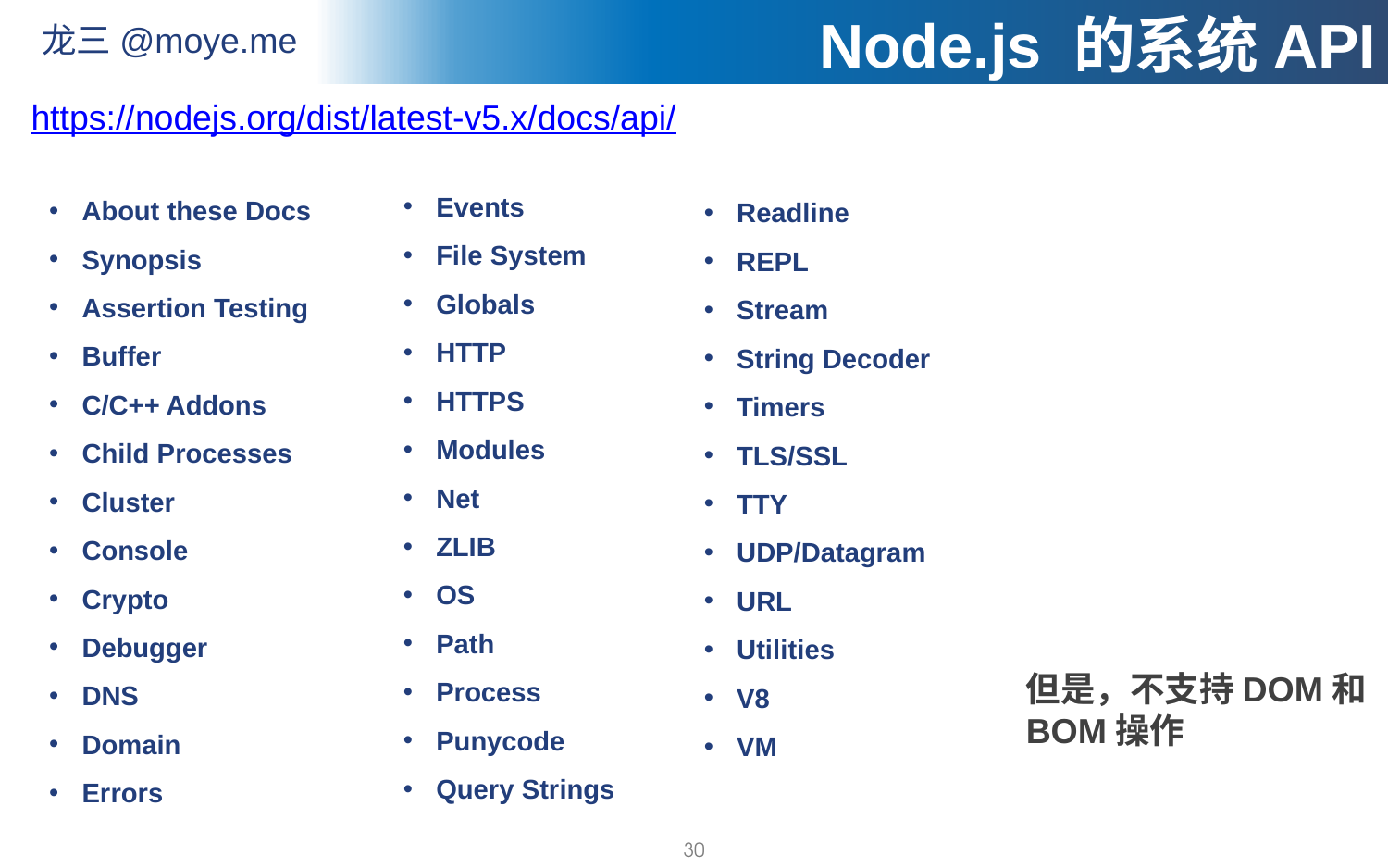

Node.js 的系统API
https://nodejs.org/dist/latest-v5.x/docs/api/

Events
File System
Globals
HTTP
HTTPS
Modules
Net
ZLIB
OS
Path
Process
Punycode
Query Strings

About these Docs
Synopsis
Assertion Testing
Buffer
C/C++ Addons
Child Processes
Cluster
Console
Crypto
Debugger
DNS
Domain
Errors

Readline
REPL
Stream
String Decoder
Timers
TLS/SSL
TTY
UDP/Datagram
URL
Utilities
V8
VM
但是，不支持DOM和BOM操作
30